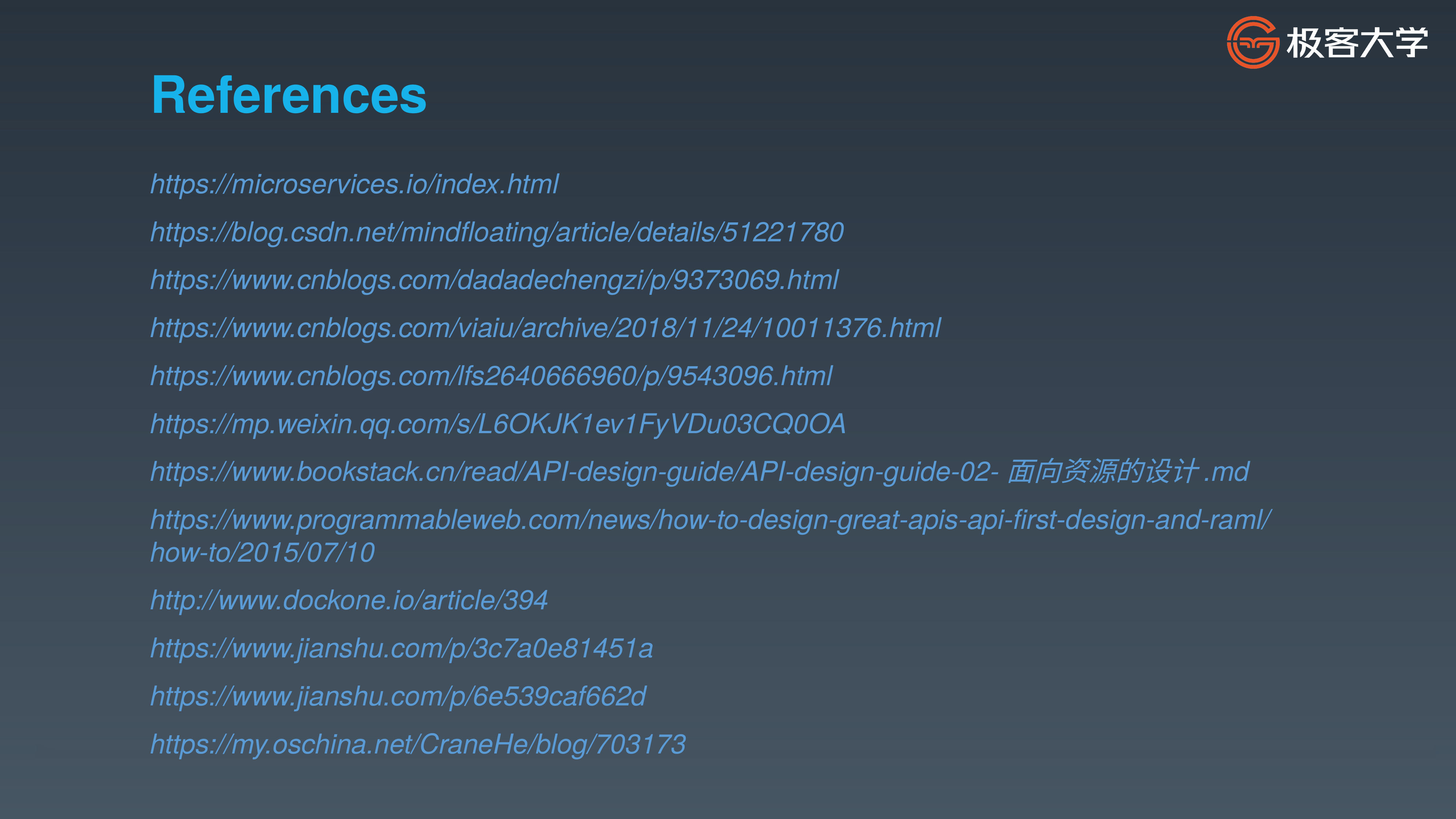

# References
https://microservices.io/index.html
https://blog.csdn.net/mindfloating/article/details/51221780
https://www.cnblogs.com/dadadechengzi/p/9373069.html
https://www.cnblogs.com/viaiu/archive/2018/11/24/10011376.html
https://www.cnblogs.com/lfs2640666960/p/9543096.html
https://mp.weixin.qq.com/s/L6OKJK1ev1FyVDu03CQ0OA
https://www.bookstack.cn/read/API-design-guide/API-design-guide-02-面向资源的设计.md
https://www.programmableweb.com/news/how-to-design-great-apis-api-first-design-and-raml/how-to/2015/07/10
http://www.dockone.io/article/394
https://www.jianshu.com/p/3c7a0e81451a
https://www.jianshu.com/p/6e539caf662d
https://my.oschina.net/CraneHe/blog/703173